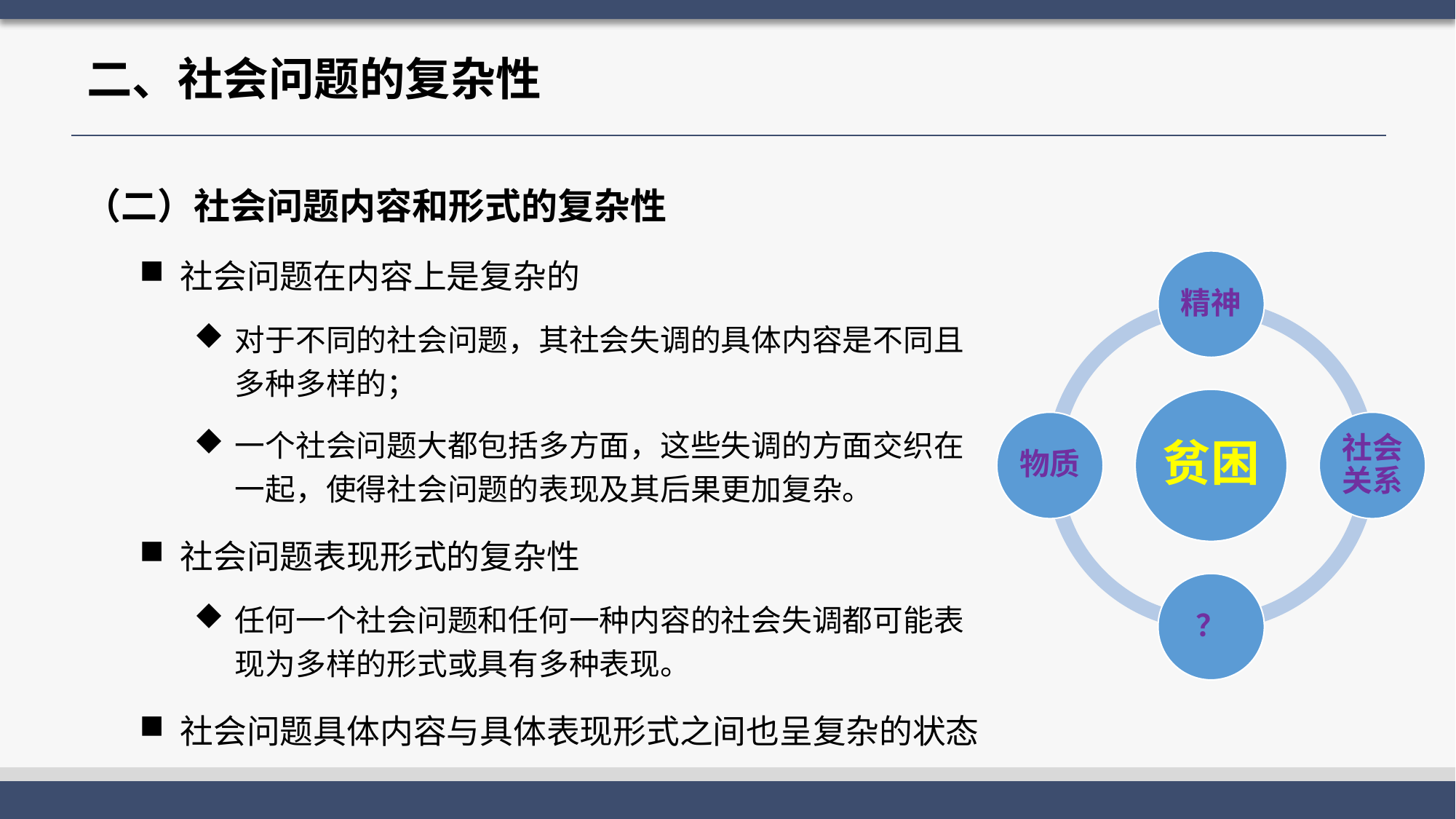

# 二、社会问题的复杂性

（二）社会问题内容和形式的复杂性
社会问题在内容上是复杂的
对于不同的社会问题，其社会失调的具体内容是不同且多种多样的；
一个社会问题大都包括多方面，这些失调的方面交织在一起，使得社会问题的表现及其后果更加复杂。
社会问题表现形式的复杂性
任何一个社会问题和任何一种内容的社会失调都可能表现为多样的形式或具有多种表现。
社会问题具体内容与具体表现形式之间也呈复杂的状态
贫困
精神
社会关系
？
物质